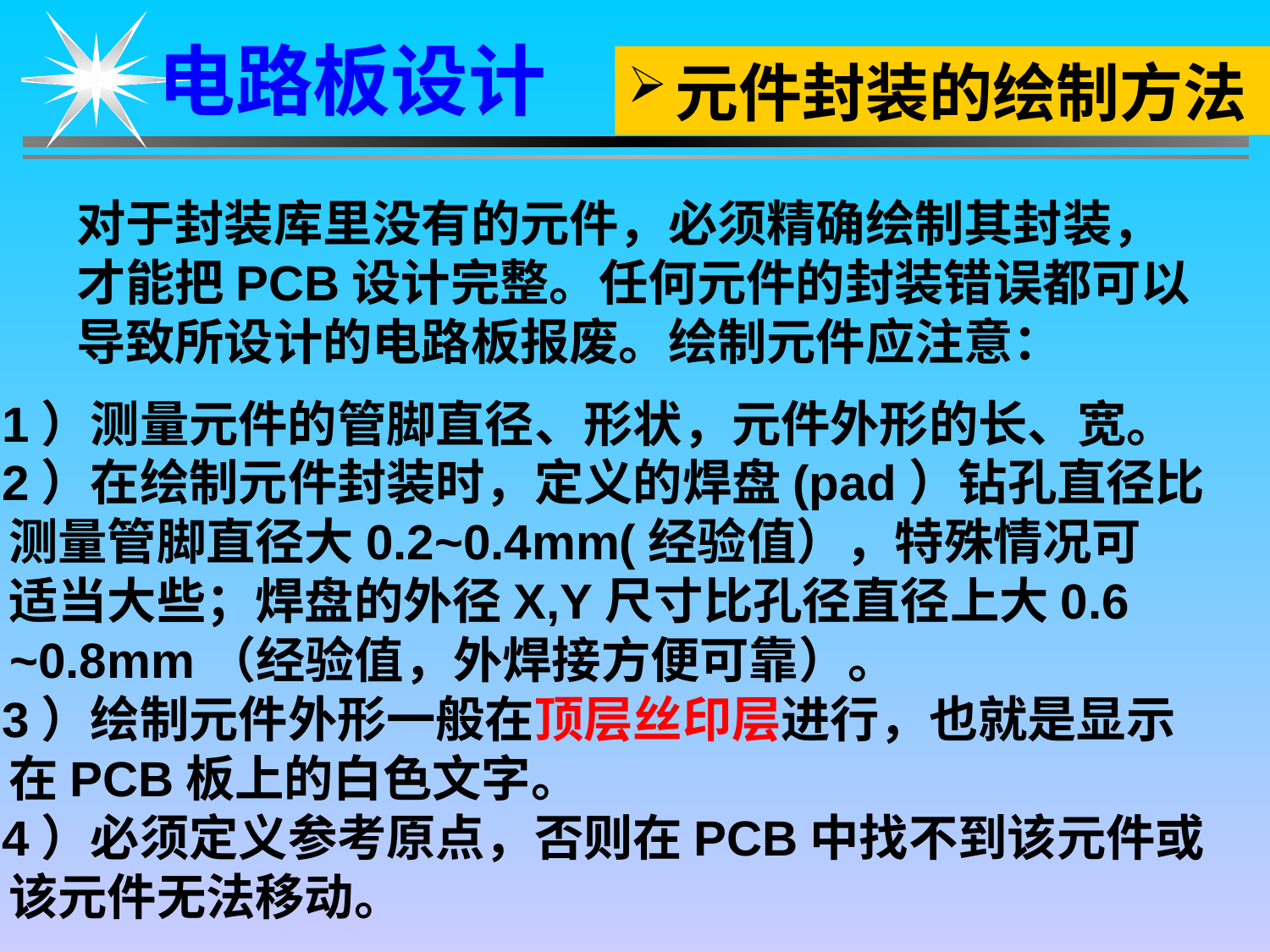

电路板设计
元件封装的绘制方法
对于封装库里没有的元件，必须精确绘制其封装，
才能把PCB设计完整。任何元件的封装错误都可以
导致所设计的电路板报废。绘制元件应注意：
（1）测量元件的管脚直径、形状，元件外形的长、宽。
（2）在绘制元件封装时，定义的焊盘(pad）钻孔直径比
     测量管脚直径大0.2~0.4mm(经验值），特殊情况可
     适当大些；焊盘的外径X,Y尺寸比孔径直径上大0.6
     ~0.8mm（经验值，外焊接方便可靠）。
（3）绘制元件外形一般在顶层丝印层进行，也就是显示
     在PCB板上的白色文字。
（4）必须定义参考原点，否则在PCB中找不到该元件或
     该元件无法移动。